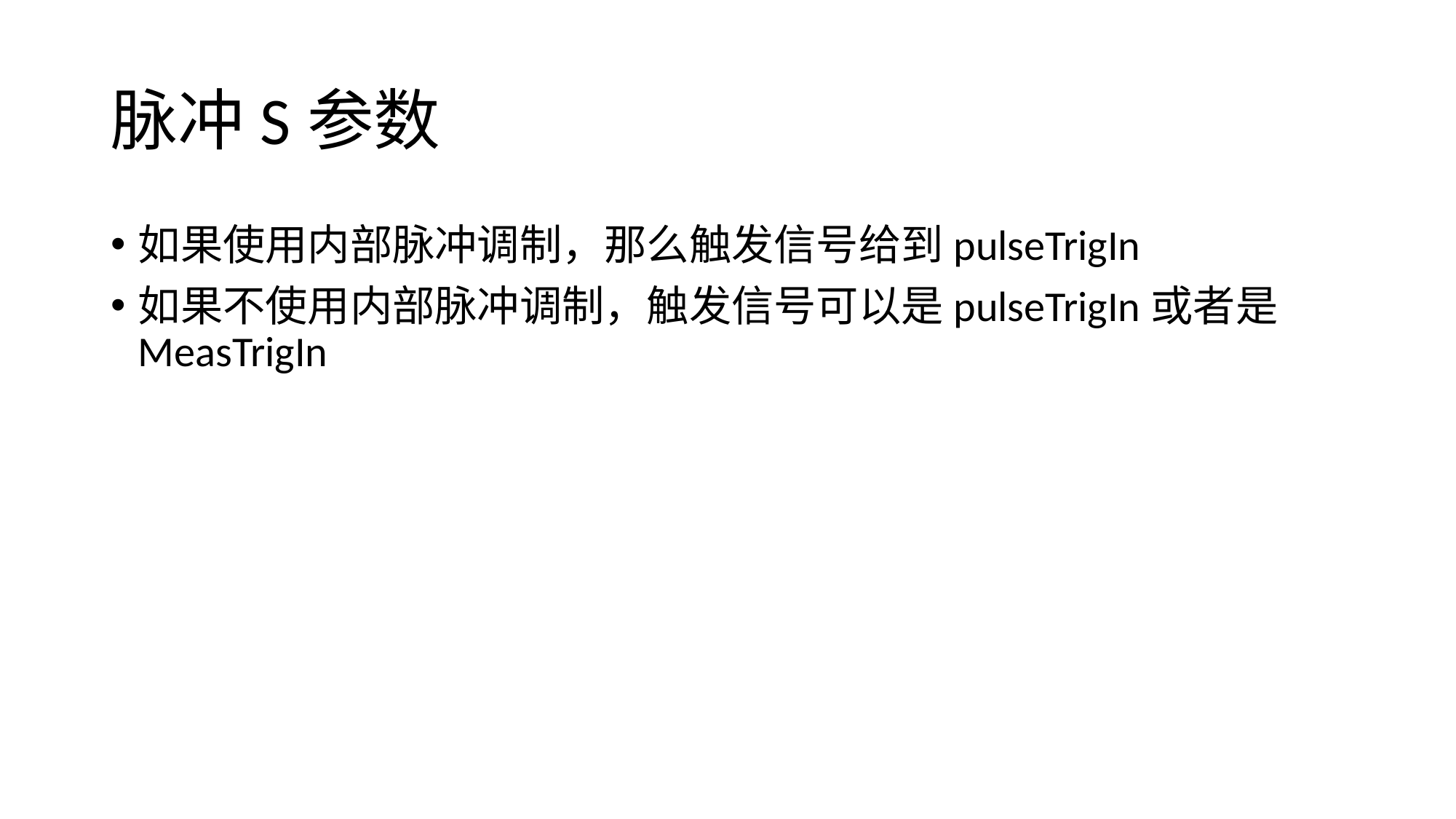

# 脉冲S参数
如果使用内部脉冲调制，那么触发信号给到pulseTrigIn
如果不使用内部脉冲调制，触发信号可以是pulseTrigIn或者是MeasTrigIn